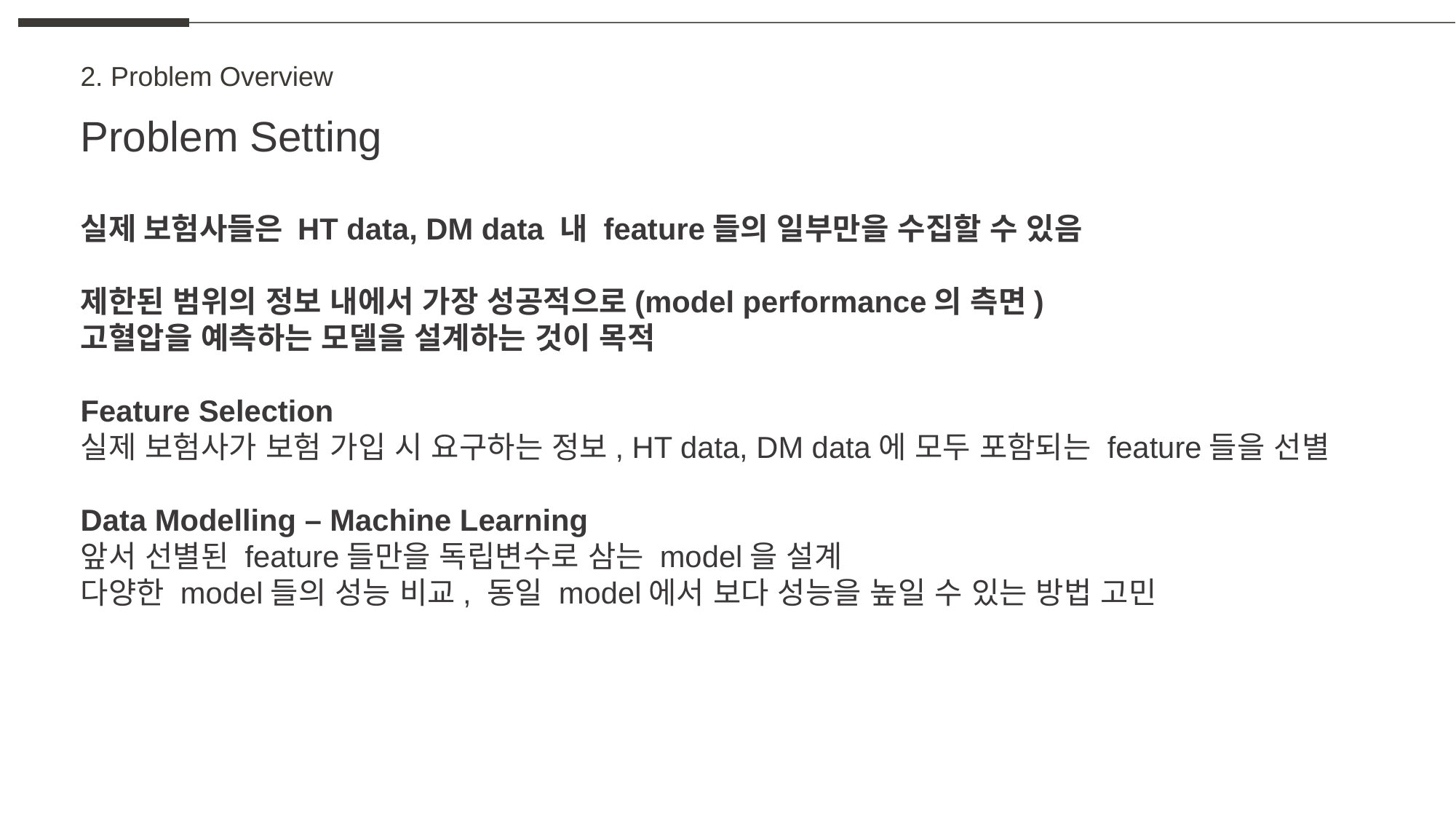

2. Problem Overview
Problem Setting
실제 보험사들은 HT data, DM data 내 feature들의 일부만을 수집할 수 있음

제한된 범위의 정보 내에서 가장 성공적으로(model performance의 측면)
고혈압을 예측하는 모델을 설계하는 것이 목적

Feature Selection
실제 보험사가 보험 가입 시 요구하는 정보, HT data, DM data에 모두 포함되는 feature들을 선별

Data Modelling – Machine Learning
앞서 선별된 feature들만을 독립변수로 삼는 model을 설계
다양한 model들의 성능 비교, 동일 model에서 보다 성능을 높일 수 있는 방법 고민

B
C